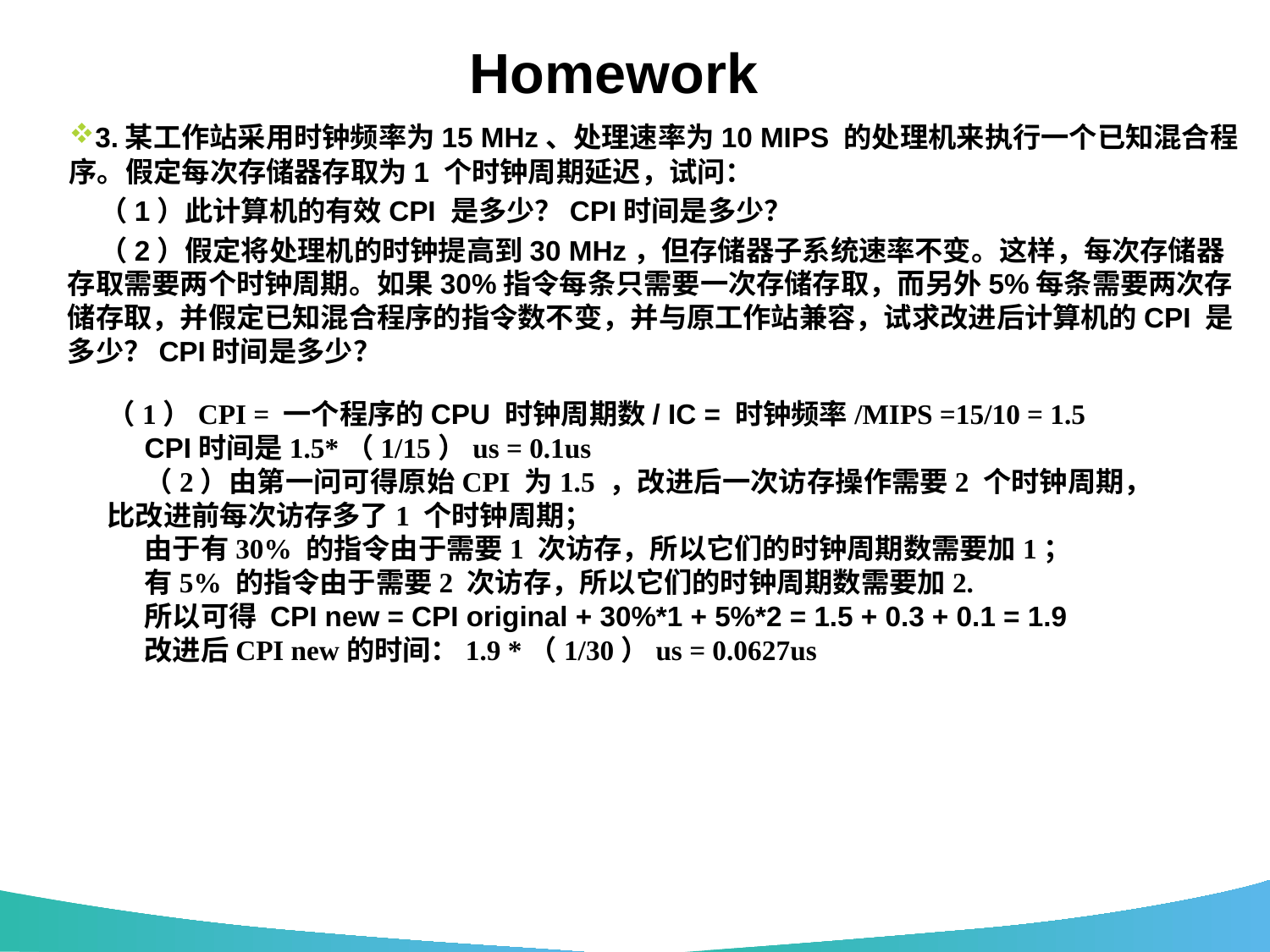

# Homework
3.某工作站采用时钟频率为15 MHz、处理速率为10 MIPS 的处理机来执行一个已知混合程序。假定每次存储器存取为1 个时钟周期延迟，试问：
    （1）此计算机的有效CPI 是多少？CPI时间是多少？
    （2）假定将处理机的时钟提高到30 MHz，但存储器子系统速率不变。这样，每次存储器存取需要两个时钟周期。如果30%指令每条只需要一次存储存取，而另外5%每条需要两次存储存取，并假定已知混合程序的指令数不变，并与原工作站兼容，试求改进后计算机的CPI 是多少？CPI时间是多少？
（1）CPI = 一个程序的CPU 时钟周期数/ IC = 时钟频率/MIPS =15/10 = 1.5
CPI时间是1.5*（1/15）us = 0.1us
（2）由第一问可得原始CPI 为1.5 ，改进后一次访存操作需要2 个时钟周期，比改进前每次访存多了1 个时钟周期；
由于有30% 的指令由于需要1 次访存，所以它们的时钟周期数需要加1；
有5% 的指令由于需要2 次访存，所以它们的时钟周期数需要加2.
所以可得 CPI new = CPI original + 30%*1 + 5%*2 = 1.5 + 0.3 + 0.1 = 1.9
改进后CPI new的时间：1.9 *（1/30）us = 0.0627us